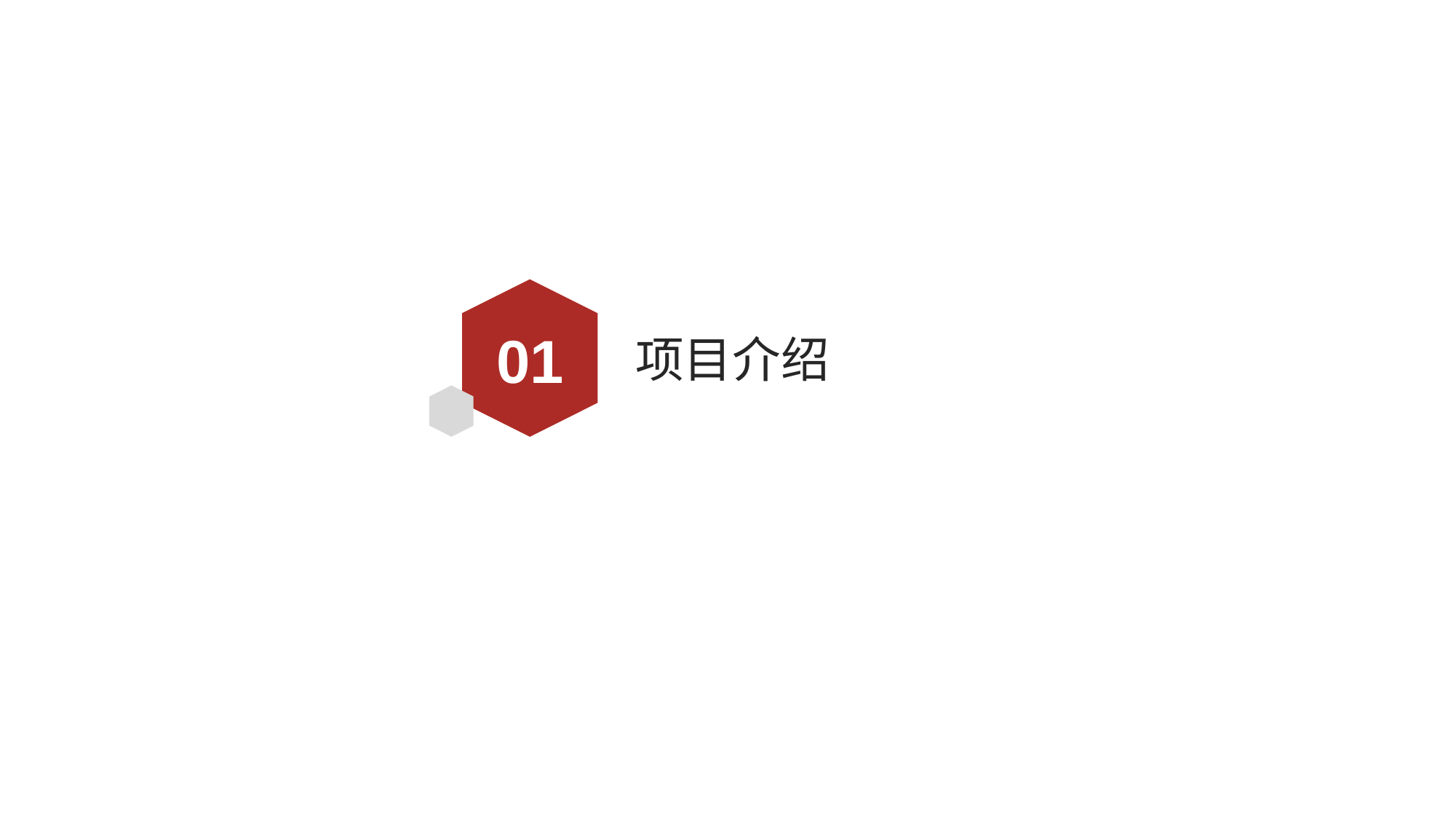

智能售货机
                  物联网(IoT)
物联网技术
智能分析与推荐
人员设备绑定管理
移动支付支持
线上线下融合（OMO）
通过互联网连接和交互的物体网络
典型应用：
智能家居
共享充电桩
智能售货机
01
# 项目介绍